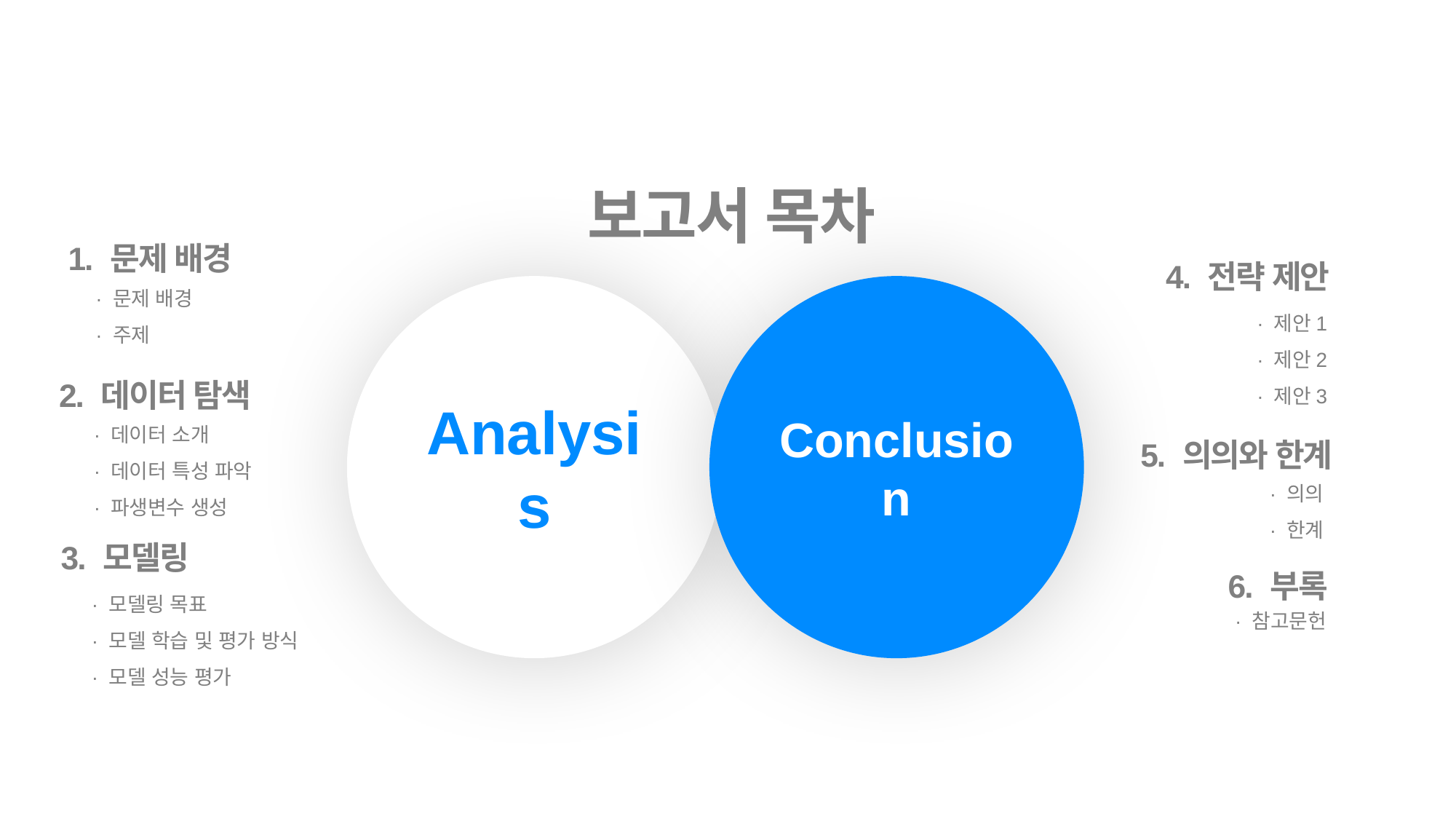

보고서 목차
1. 문제 배경
4. 전략 제안
· 문제 배경
· 주제
Analysis
Conclusion
· 제안1
· 제안2
· 제안3
2. 데이터 탐색
· 데이터 소개
· 데이터 특성 파악
· 파생변수 생성
5. 의의와 한계
· 의의
· 한계
3. 모델링
6. 부록
· 모델링 목표
· 모델 학습 및 평가 방식
· 모델 성능 평가
· 참고문헌